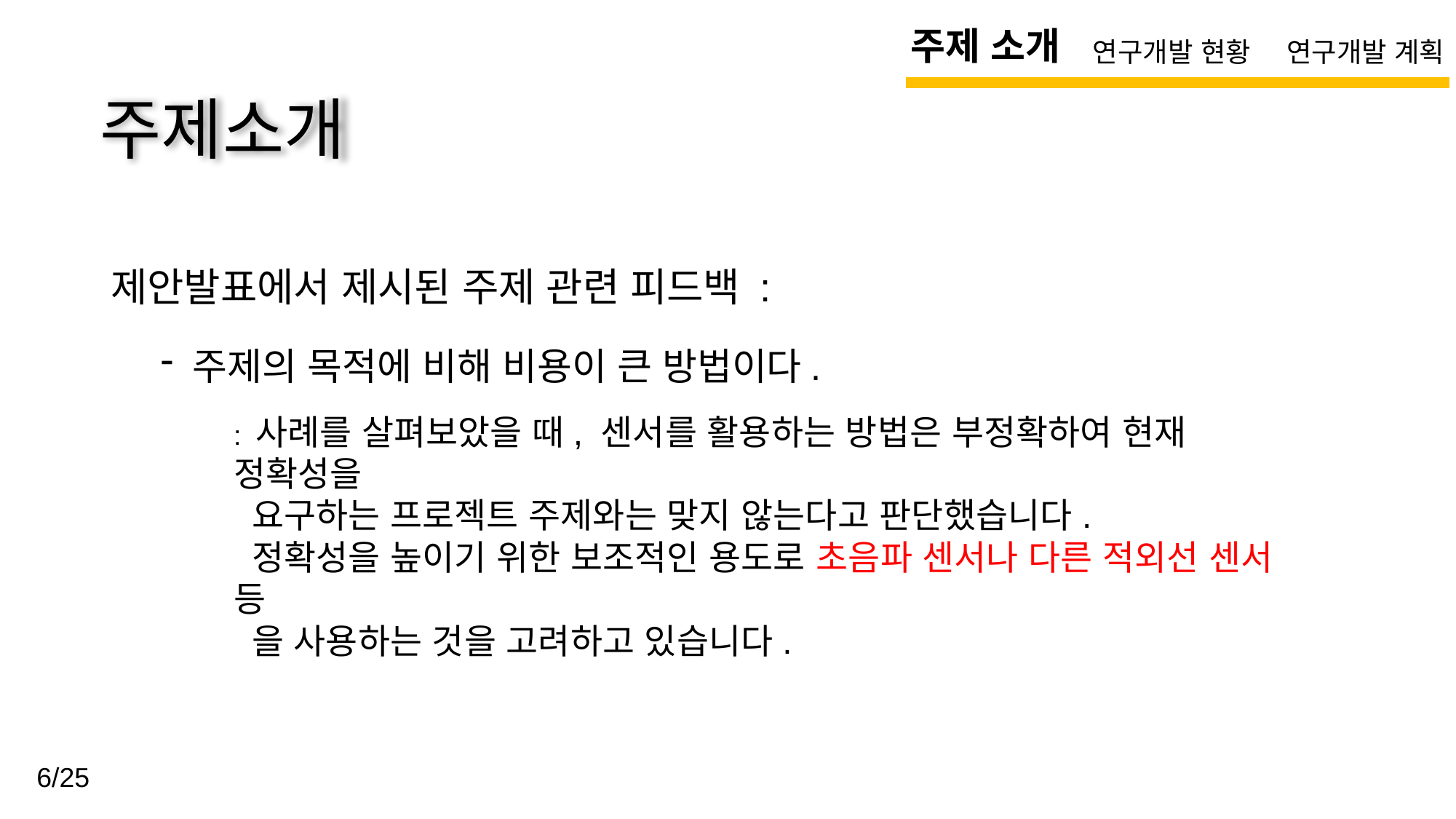

주제 소개
연구개발 현황
연구개발 계획

# 주제소개
제안발표에서 제시된 주제 관련 피드백 :

 주제의 목적에 비해 비용이 큰 방법이다.
: 사례를 살펴보았을 때, 센서를 활용하는 방법은 부정확하여 현재 정확성을
 요구하는 프로젝트 주제와는 맞지 않는다고 판단했습니다.
 정확성을 높이기 위한 보조적인 용도로 초음파 센서나 다른 적외선 센서 등
 을 사용하는 것을 고려하고 있습니다.
6/25